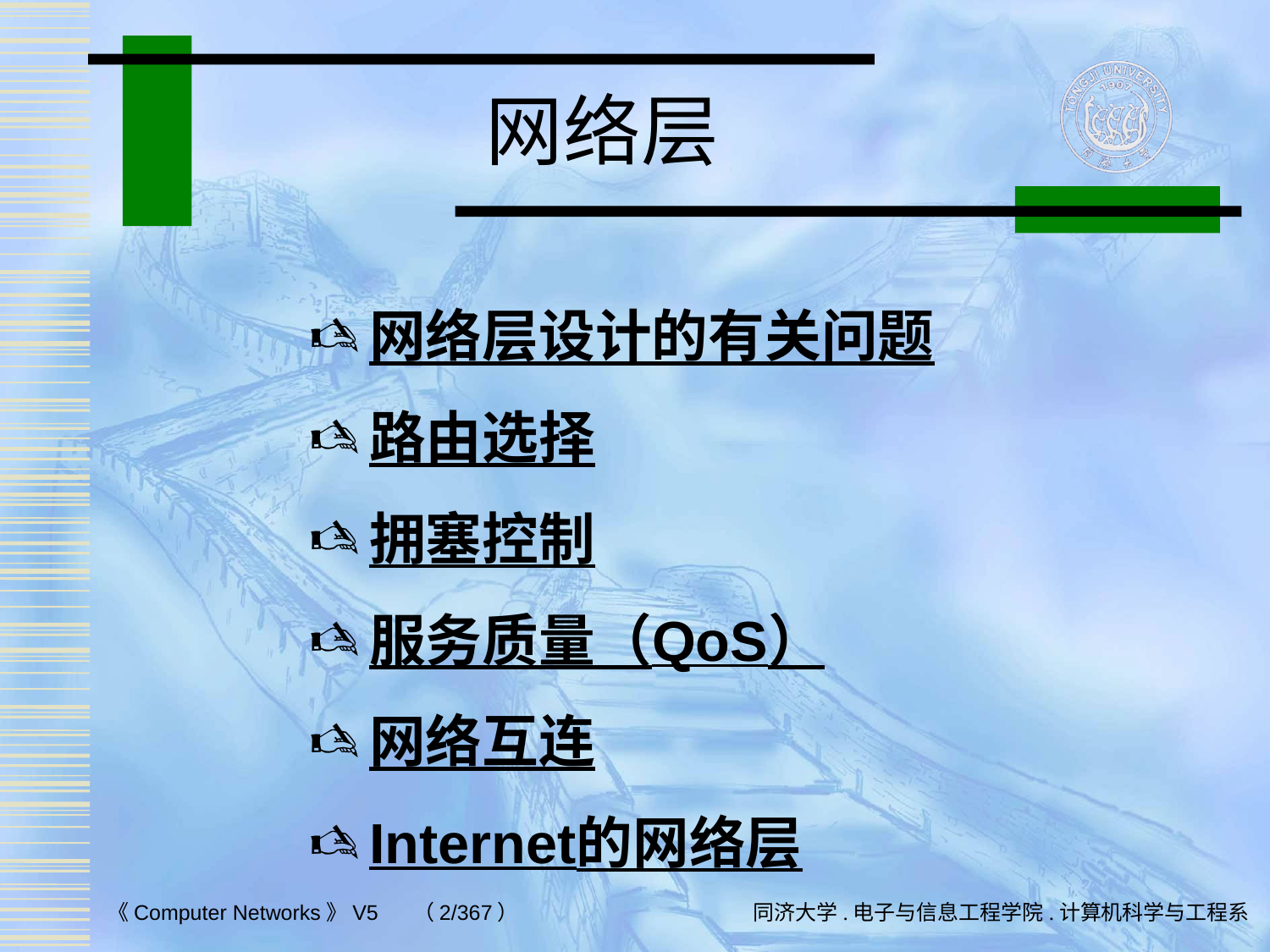

# 网络层
网络层设计的有关问题
路由选择
拥塞控制
服务质量（QoS）
网络互连
Internet的网络层